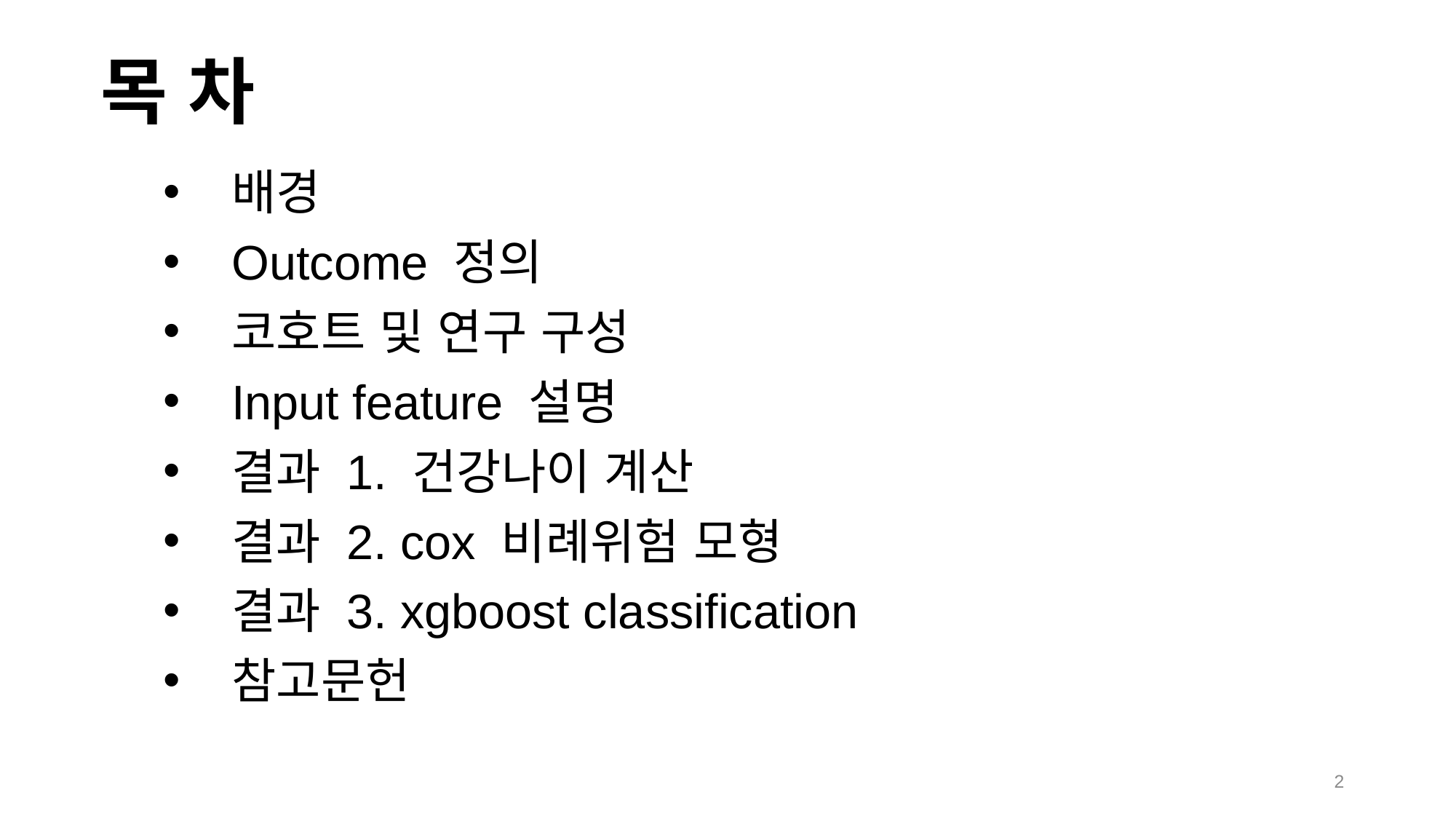

목 차
배경
Outcome 정의
코호트 및 연구 구성
Input feature 설명
결과 1. 건강나이 계산
결과 2. cox 비례위험 모형
결과 3. xgboost classification
참고문헌
2